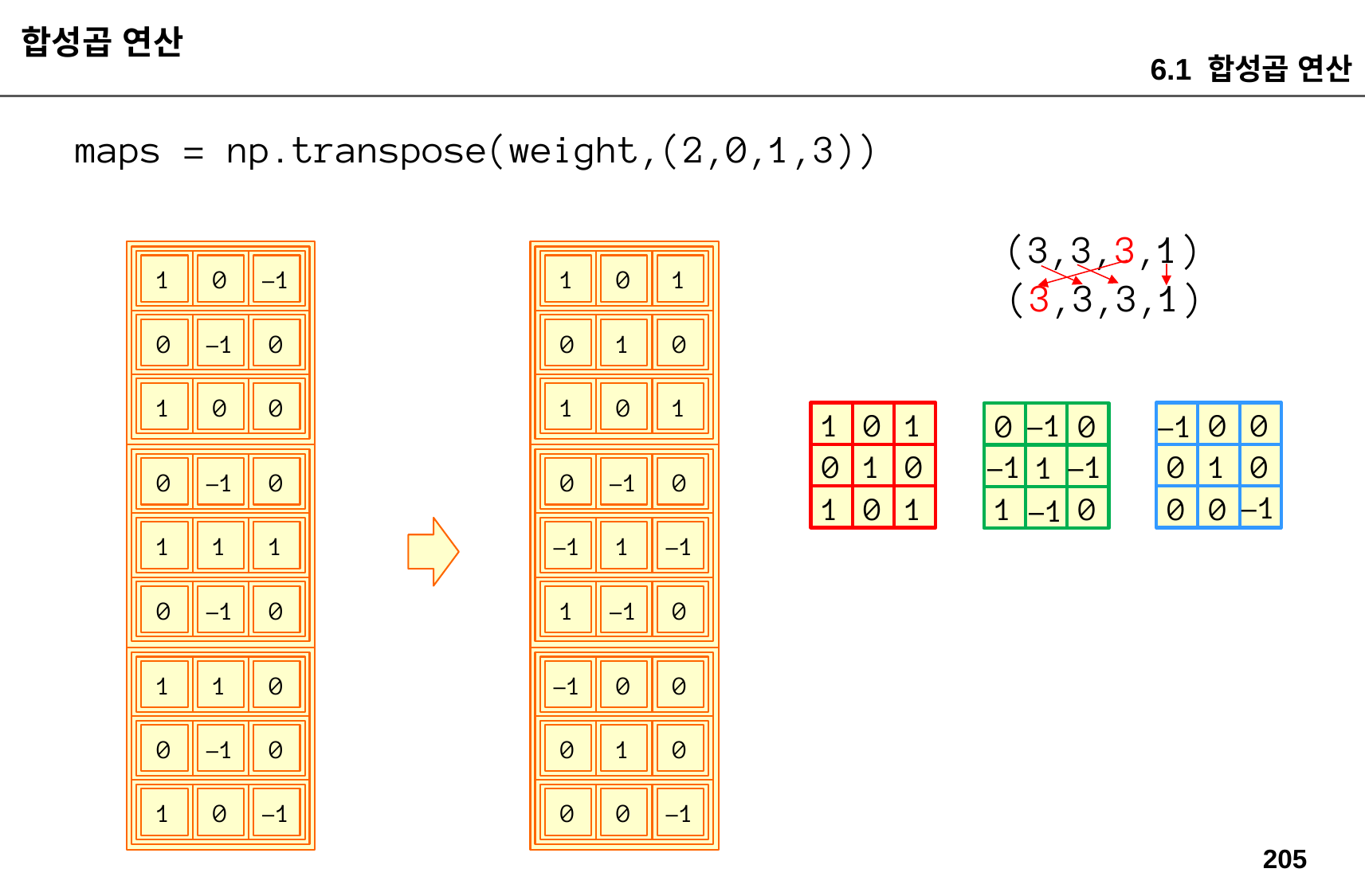

합성곱 연산
6.1 합성곱 연산
maps = np.transpose(weight,(2,0,1,3))
(3,3,3,1)

1
0
-1
1
0
1
(3,3,3,1)

0
-1
0
0
1
0

1
0
0
1
0
1
-1
-1
0
1
0
0

1
0

0
-1
-1

0
0
0
1
0
1

1

0
-1
0
0
-1
0
-1
-1
0

0
1
0
1

0
1

1
1
1
-1
1
-1

0
-1
0
1
-1
0

1
1
0
-1
0
0

0
-1
0
0
1
0

1
0
-1
0
0
-1